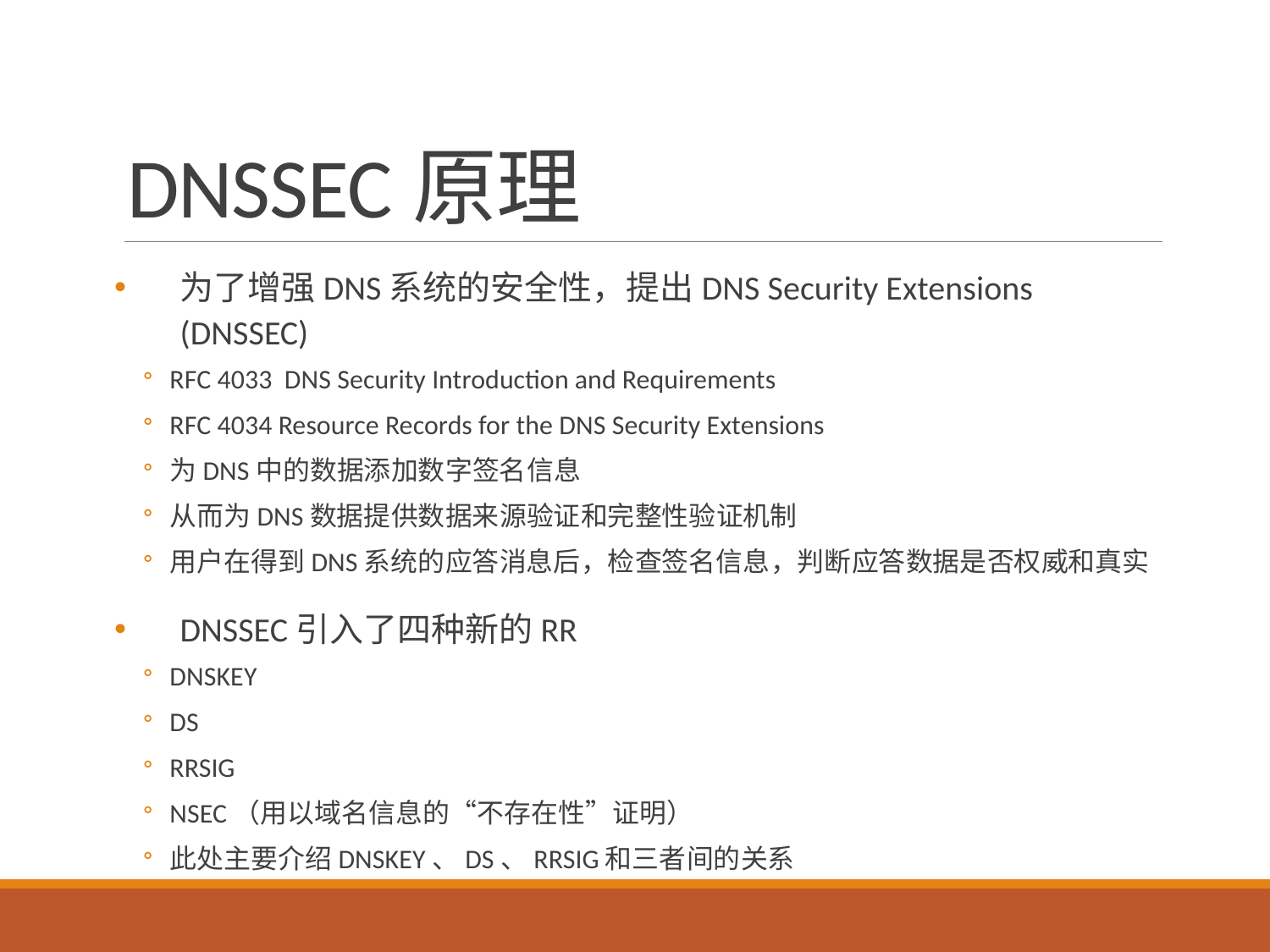

# DNSSEC原理
为了增强DNS系统的安全性，提出DNS Security Extensions (DNSSEC)
RFC 4033  DNS Security Introduction and Requirements
RFC 4034 Resource Records for the DNS Security Extensions
为DNS中的数据添加数字签名信息
从而为DNS数据提供数据来源验证和完整性验证机制
用户在得到DNS系统的应答消息后，检查签名信息，判断应答数据是否权威和真实
DNSSEC引入了四种新的RR
DNSKEY
DS
RRSIG
NSEC（用以域名信息的“不存在性”证明）
此处主要介绍DNSKEY、DS、RRSIG和三者间的关系